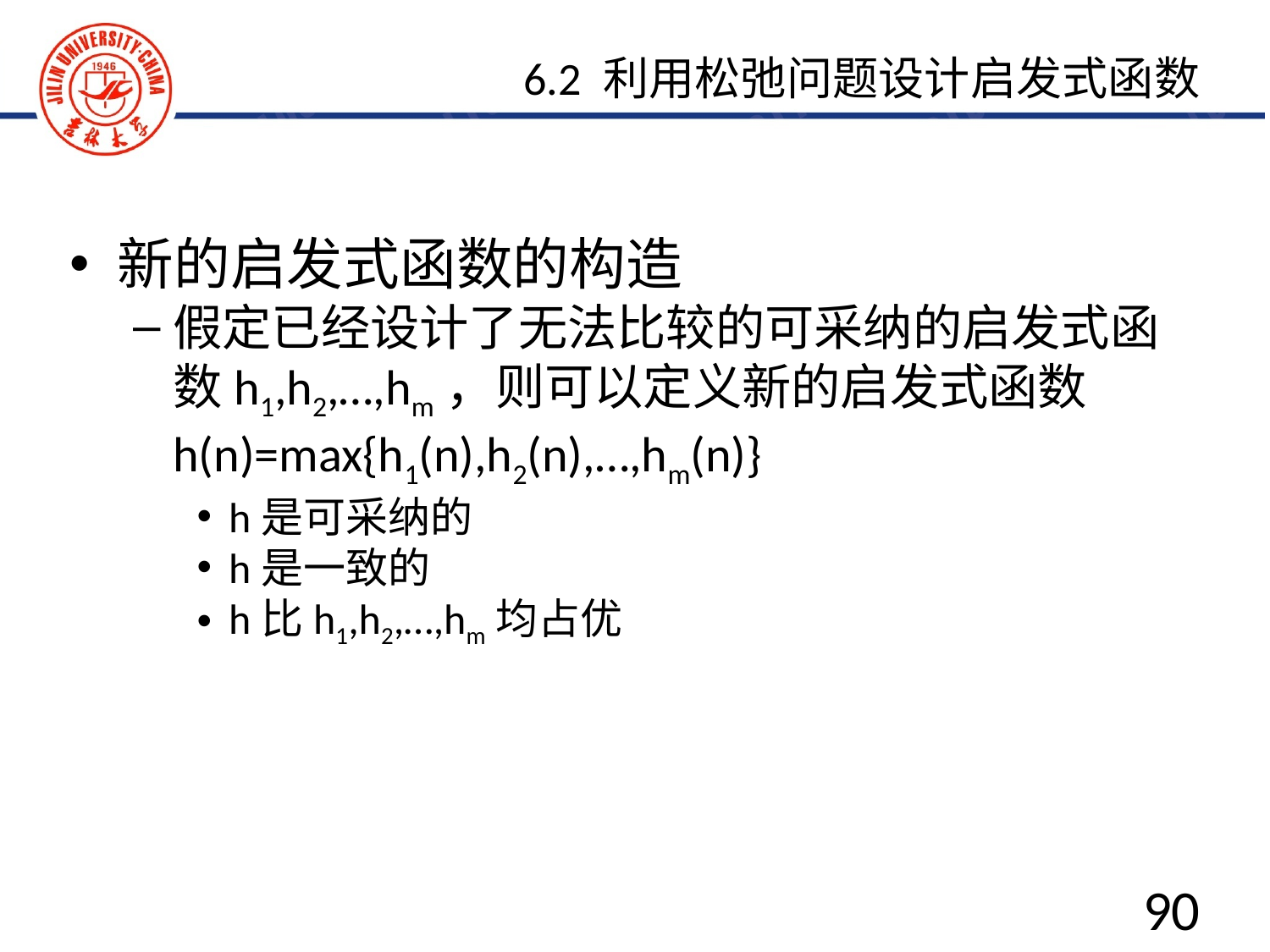

6.2 利用松弛问题设计启发式函数
新的启发式函数的构造
假定已经设计了无法比较的可采纳的启发式函数h1,h2,…,hm，则可以定义新的启发式函数h(n)=max{h1(n),h2(n),…,hm(n)}
h是可采纳的
h是一致的
h比h1,h2,…,hm均占优
90